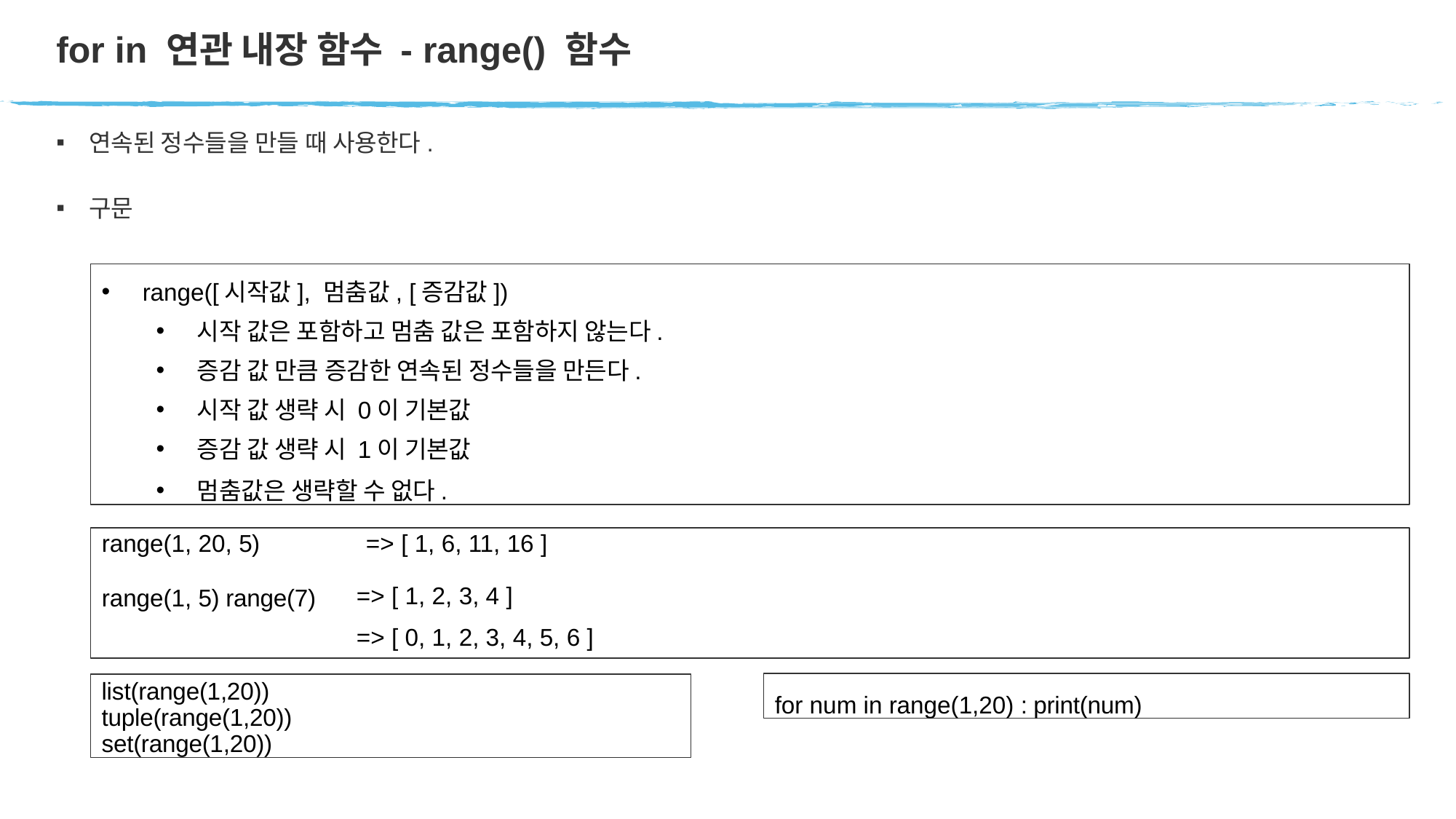

# for in 연관 내장 함수 - range() 함수
연속된 정수들을 만들 때 사용한다.
구문
range([시작값], 멈춤값, [증감값])
시작 값은 포함하고 멈춤 값은 포함하지 않는다.
증감 값 만큼 증감한 연속된 정수들을 만든다.
시작 값 생략 시 0이 기본값
증감 값 생략 시 1이 기본값
멈춤값은 생략할 수 없다.
range(1, 20, 5)	=> [ 1, 6, 11, 16 ]

range(1, 5) range(7)
=> [ 1, 2, 3, 4 ]
=> [ 0, 1, 2, 3, 4, 5, 6 ]
for num in range(1,20) : print(num)
list(range(1,20)) tuple(range(1,20)) set(range(1,20))